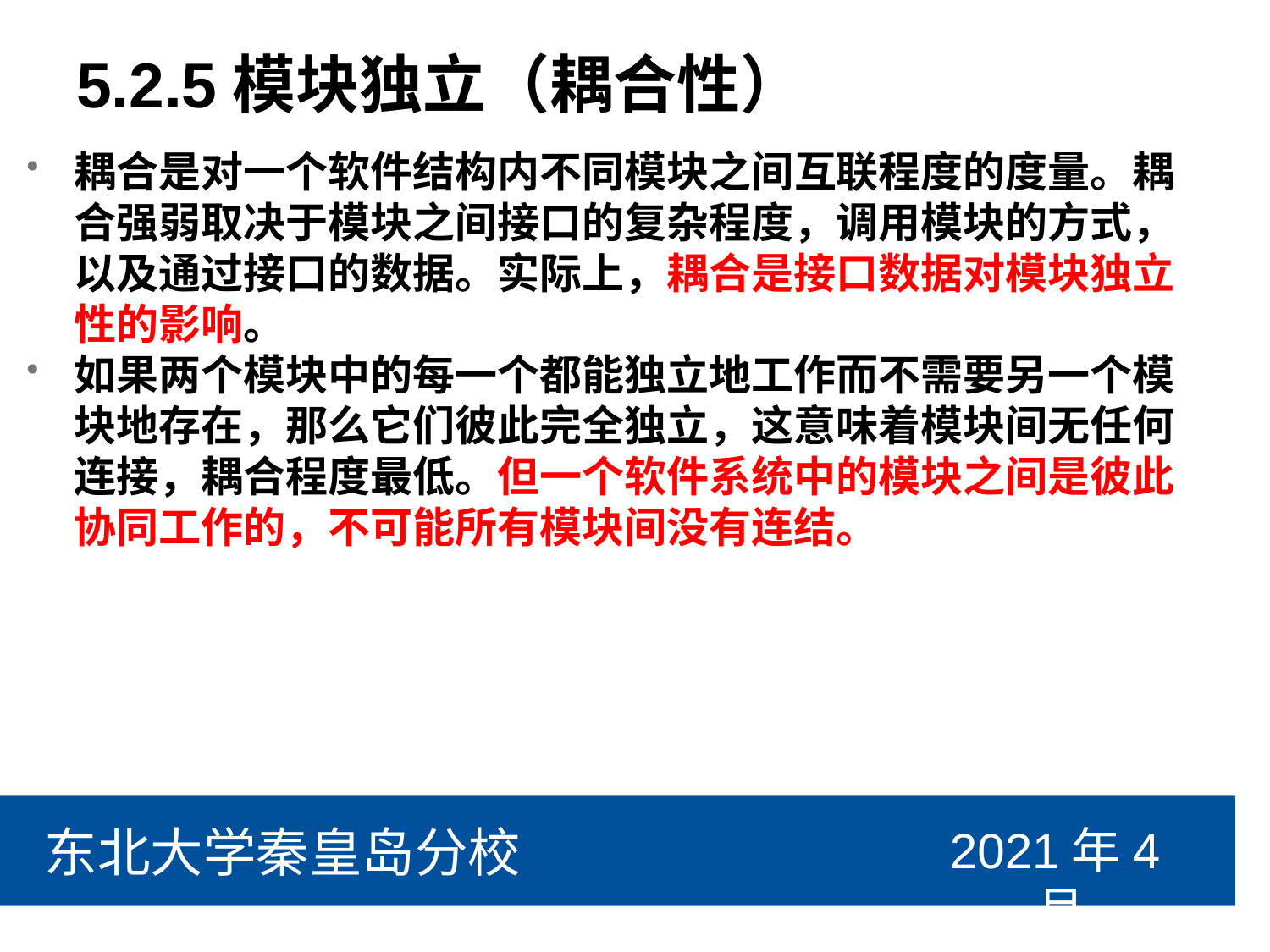

# 5.2.5模块独立（耦合性）
耦合是对一个软件结构内不同模块之间互联程度的度量。耦合强弱取决于模块之间接口的复杂程度，调用模块的方式，以及通过接口的数据。实际上，耦合是接口数据对模块独立性的影响。
如果两个模块中的每一个都能独立地工作而不需要另一个模块地存在，那么它们彼此完全独立，这意味着模块间无任何连接，耦合程度最低。但一个软件系统中的模块之间是彼此协同工作的，不可能所有模块间没有连结。